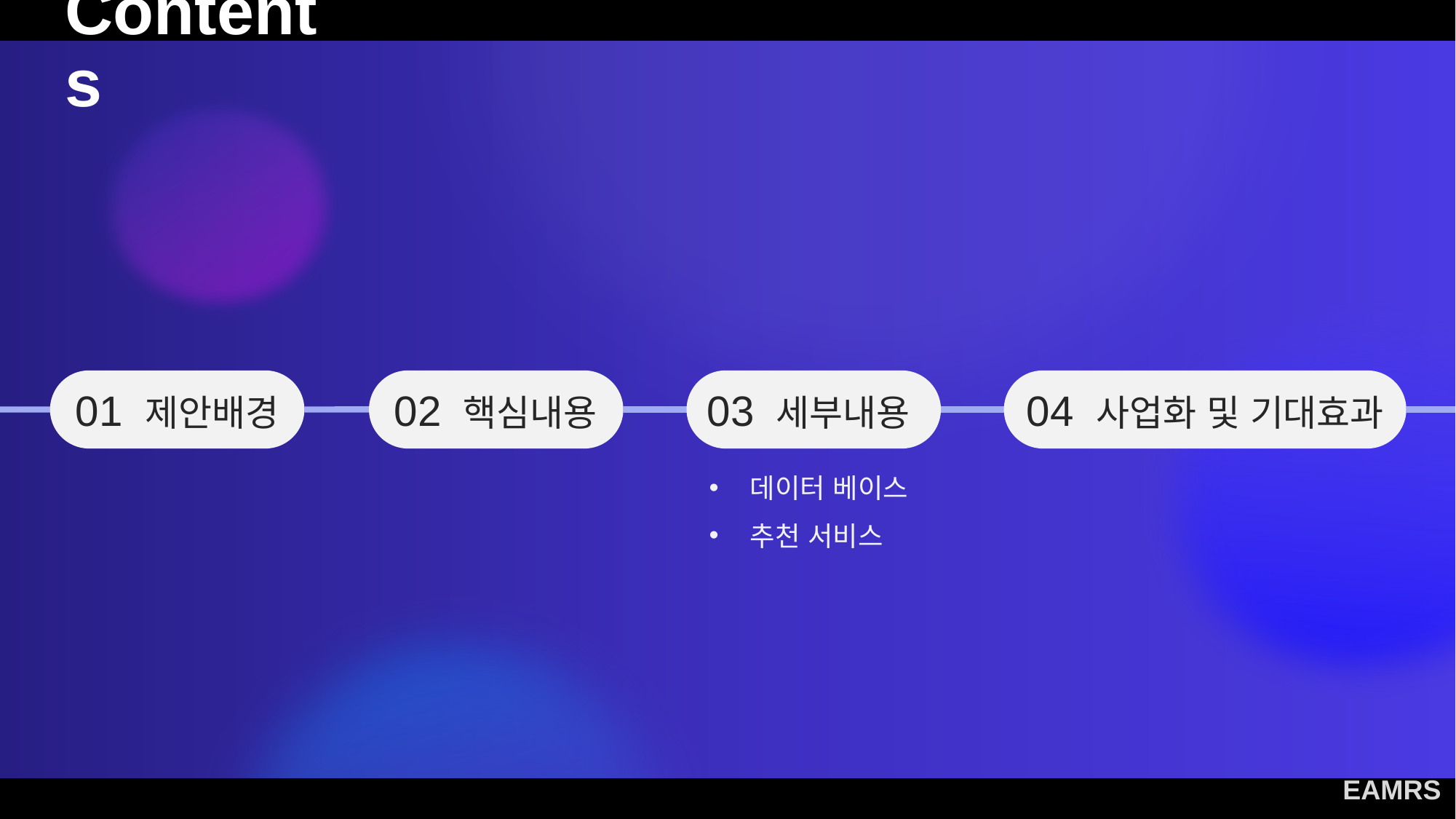

# Contents

01 제안배경
02 핵심내용
03 세부내용
04 사업화 및 기대효과
데이터 베이스
추천 서비스
EAMRS